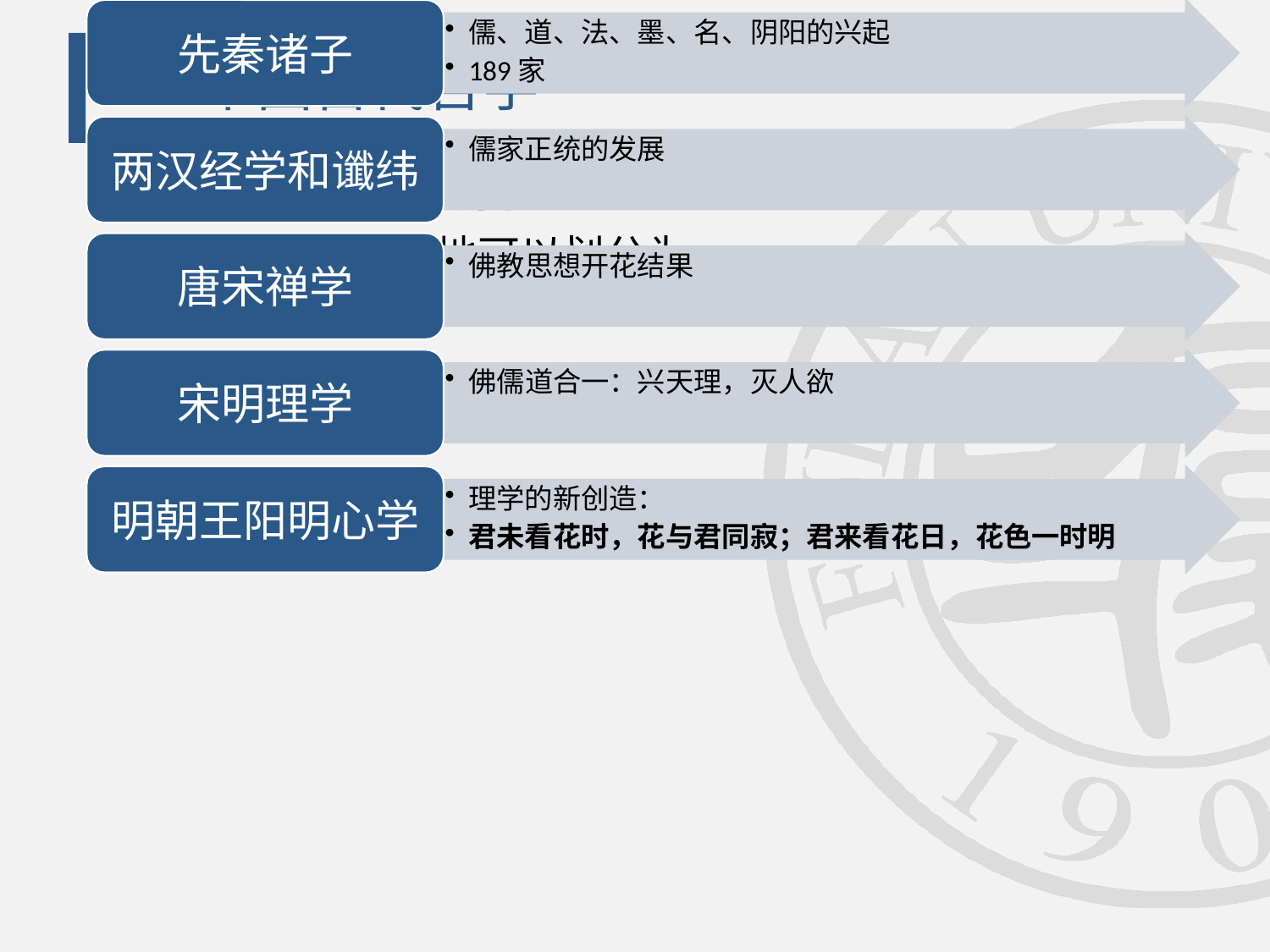

# 4.5中国古代哲学
1.5.1 中国古代哲学总述
在时间表上粗略地可以划分为
儒、道、法、墨、名、阴阳的兴起
189家
先秦诸子
儒家正统的发展
两汉经学和谶纬
佛教思想开花结果
唐宋禅学
佛儒道合一：兴天理，灭人欲
宋明理学
理学的新创造：
君未看花时，花与君同寂；君来看花日，花色一时明
明朝王阳明心学